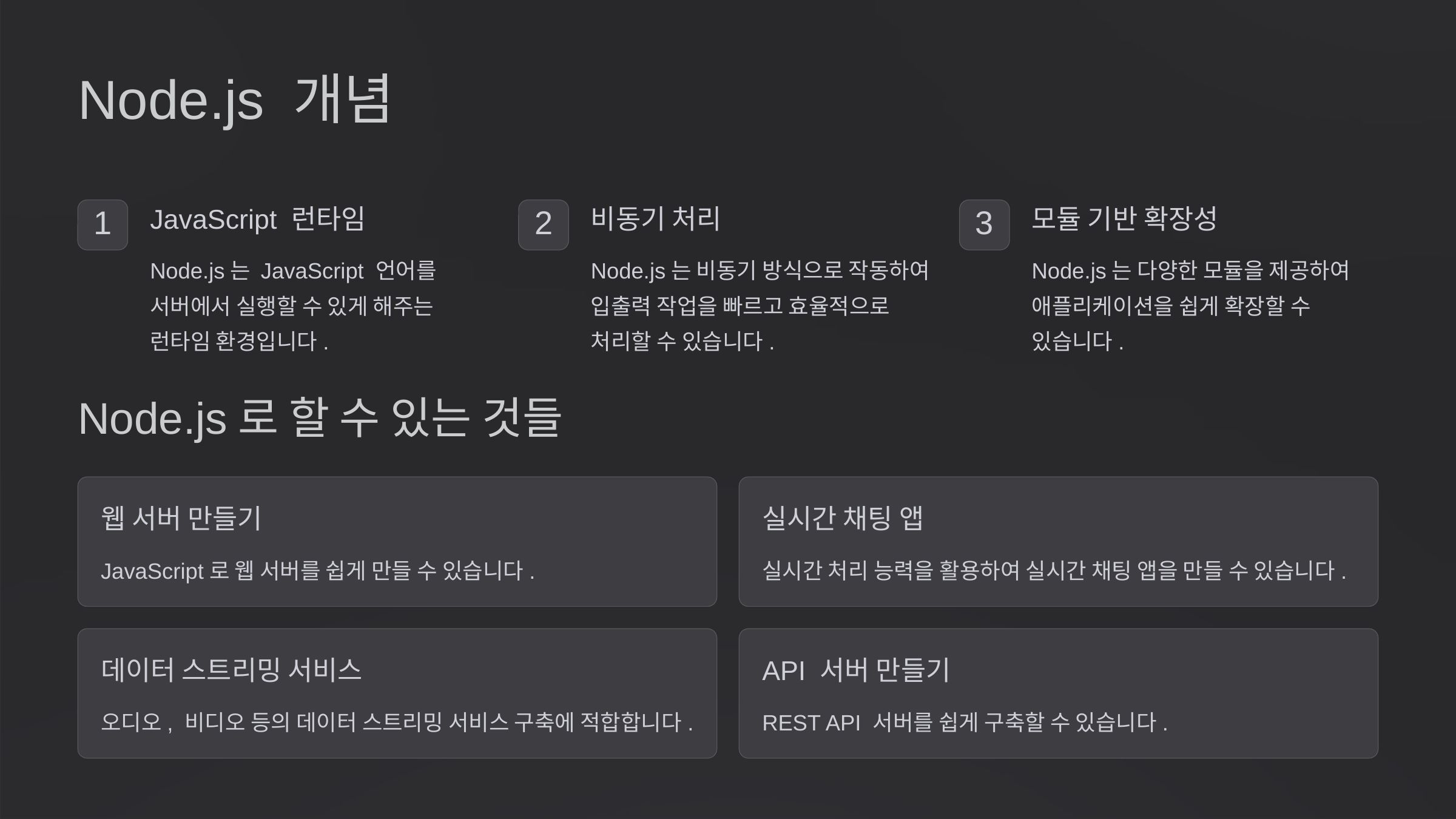

Node.js 개념

JavaScript 런타임

비동기 처리

모듈 기반 확장성
1
2
3
Node.js는 JavaScript 언어를 서버에서 실행할 수 있게 해주는 런타임 환경입니다.
Node.js는 비동기 방식으로 작동하여 입출력 작업을 빠르고 효율적으로 처리할 수 있습니다.
Node.js는 다양한 모듈을 제공하여 애플리케이션을 쉽게 확장할 수 있습니다.
Node.js로 할 수 있는 것들

웹 서버 만들기
실시간 채팅 앱
JavaScript로 웹 서버를 쉽게 만들 수 있습니다.
실시간 처리 능력을 활용하여 실시간 채팅 앱을 만들 수 있습니다.

데이터 스트리밍 서비스
API 서버 만들기
오디오, 비디오 등의 데이터 스트리밍 서비스 구축에 적합합니다.
REST API 서버를 쉽게 구축할 수 있습니다.